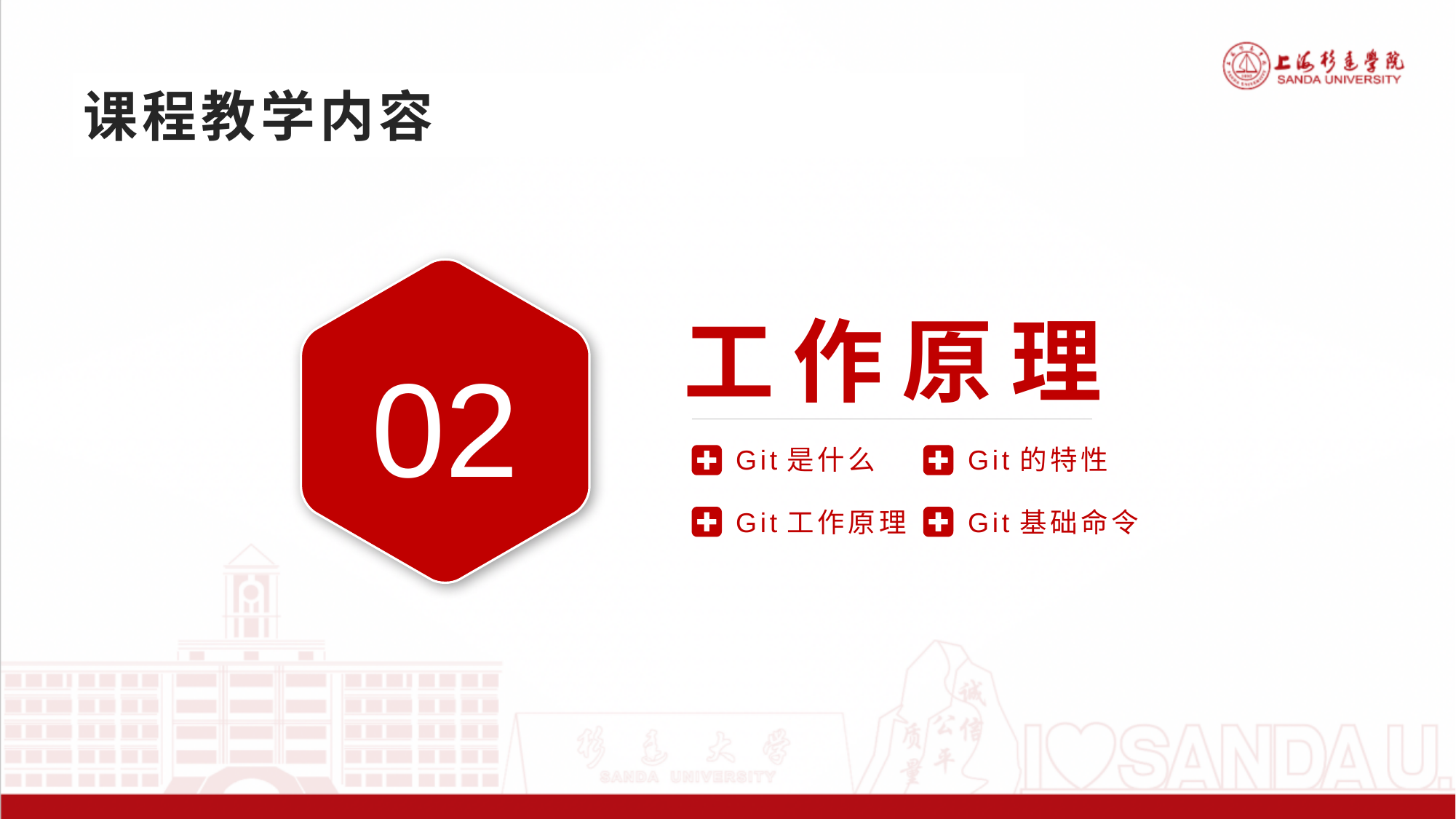

# 课程教学内容

02
工作原理
Git是什么
Git的特性

Git工作原理
Git基础命令